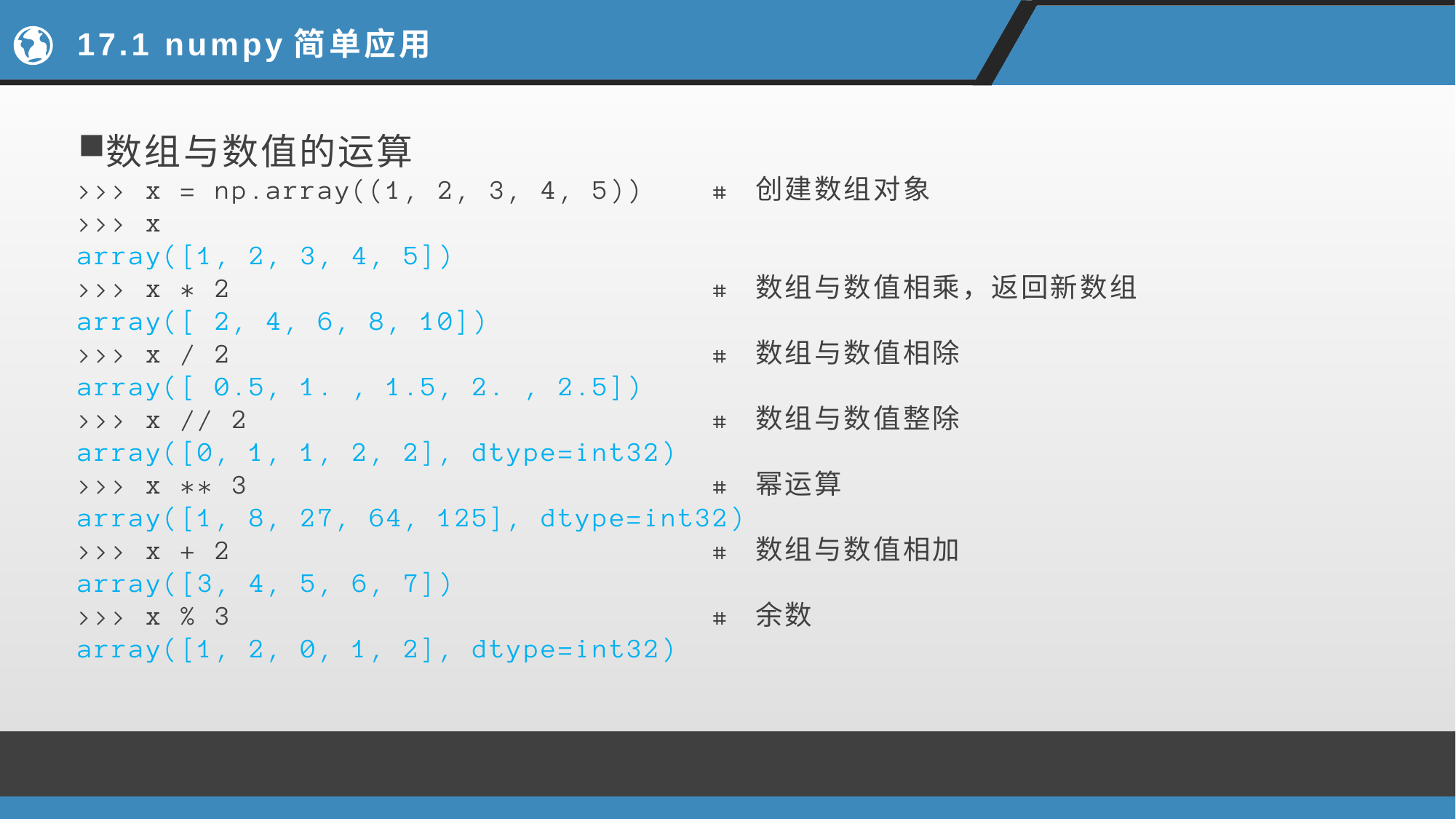

# 17.1 numpy简单应用

数组与数值的运算
>>> x = np.array((1, 2, 3, 4, 5))    # 创建数组对象
>>> x
array([1, 2, 3, 4, 5])
>>> x * 2                            # 数组与数值相乘，返回新数组
array([ 2, 4, 6, 8, 10])
>>> x / 2                            # 数组与数值相除
array([ 0.5, 1. , 1.5, 2. , 2.5])
>>> x // 2                           # 数组与数值整除
array([0, 1, 1, 2, 2], dtype=int32)
>>> x ** 3                           # 幂运算
array([1, 8, 27, 64, 125], dtype=int32)
>>> x + 2                            # 数组与数值相加
array([3, 4, 5, 6, 7])
>>> x % 3                            # 余数
array([1, 2, 0, 1, 2], dtype=int32)